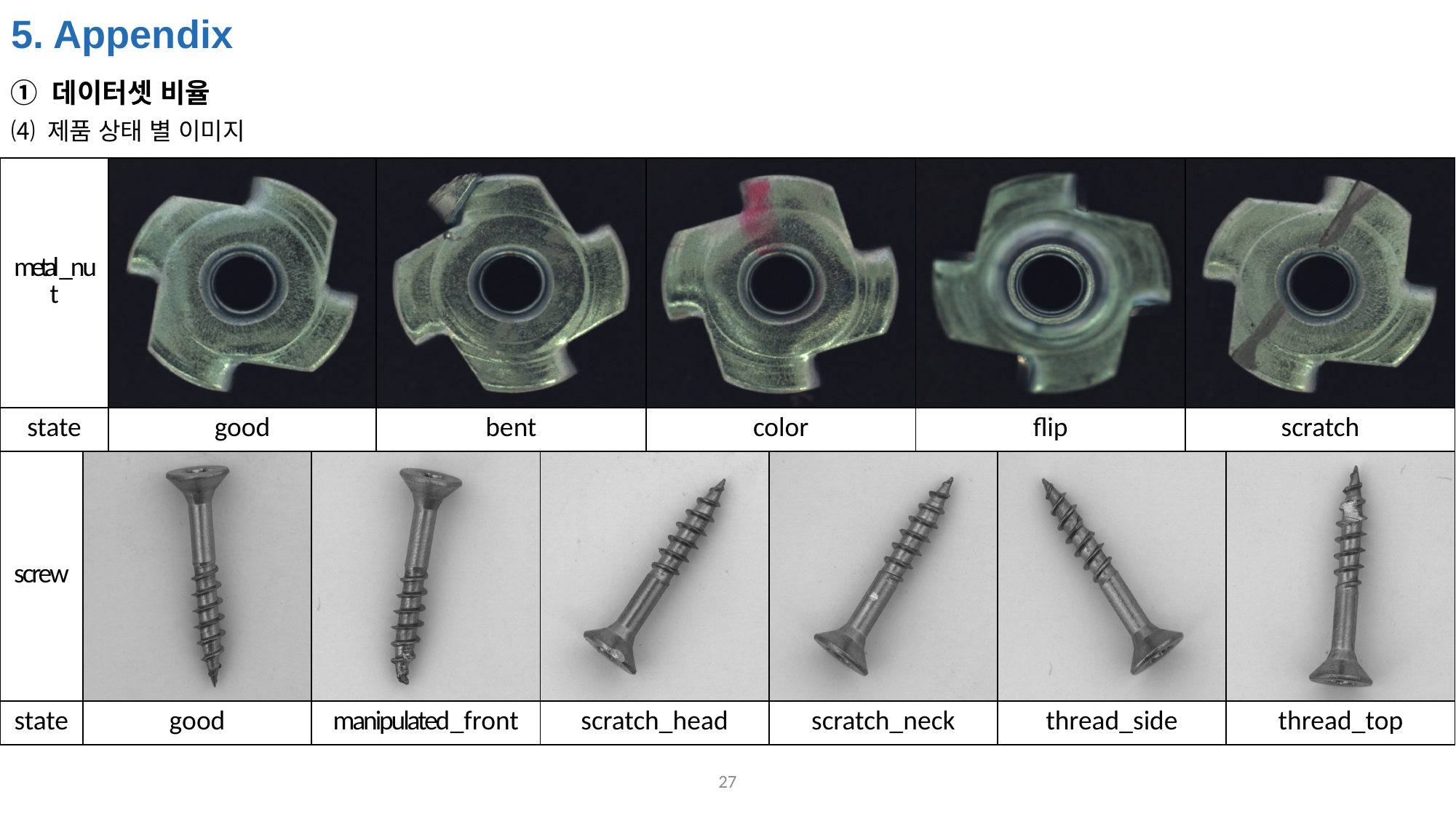

# 5. Appendix
① 데이터셋 비율
⑷ 제품 상태 별 이미지
| metal\_nut |  |  |  |  |  |
| --- | --- | --- | --- | --- | --- |
| state | good | bent | color | flip | scratch |
| screw |  |  |  |  |  |  |
| --- | --- | --- | --- | --- | --- | --- |
| state | good | manipulated\_front | scratch\_head | scratch\_neck | thread\_side | thread\_top |
27